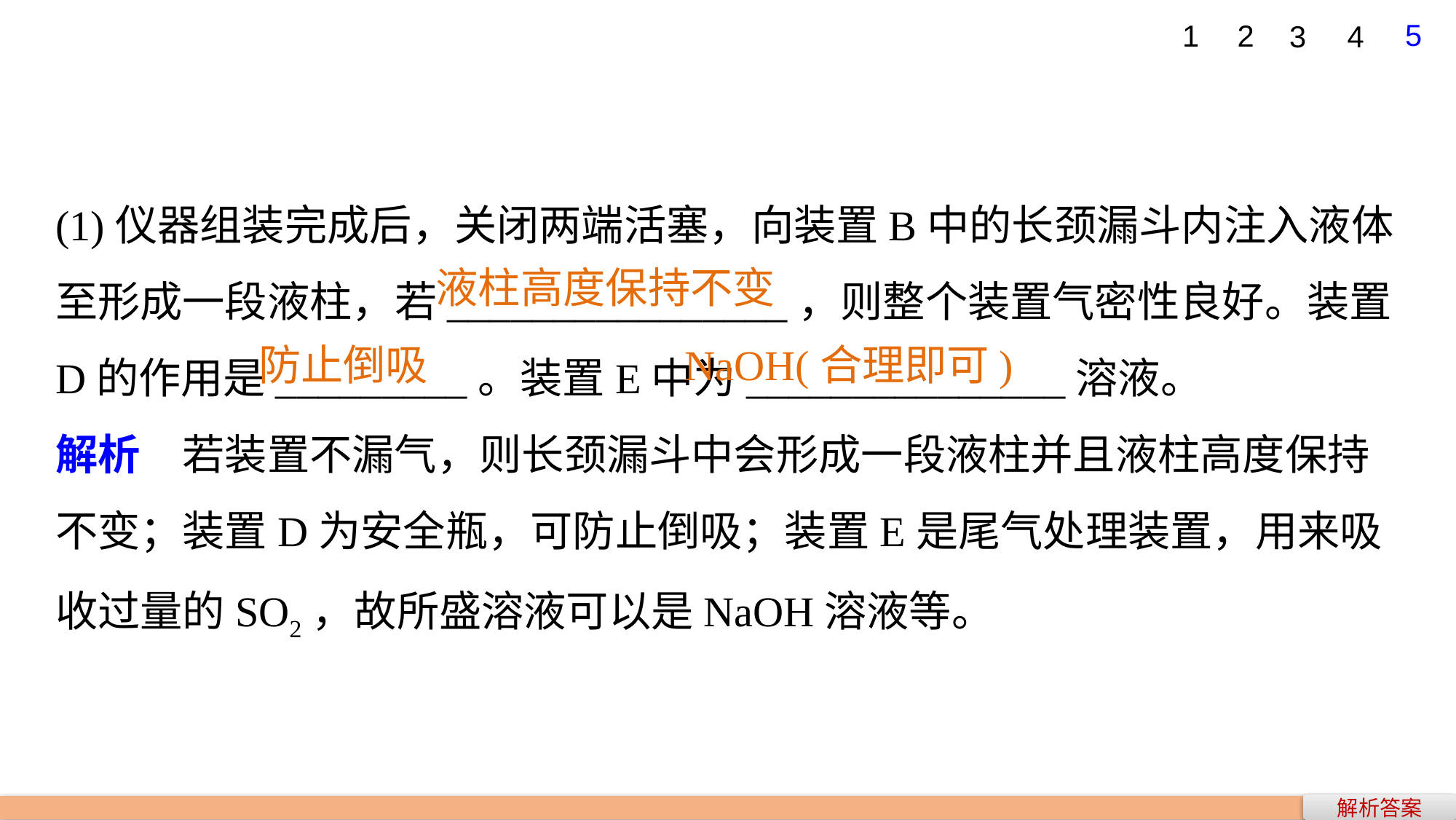

5
1
2
3
4
(1)仪器组装完成后，关闭两端活塞，向装置B中的长颈漏斗内注入液体至形成一段液柱，若________________，则整个装置气密性良好。装置D的作用是_________。装置E中为_______________溶液。
解析　若装置不漏气，则长颈漏斗中会形成一段液柱并且液柱高度保持不变；装置D为安全瓶，可防止倒吸；装置E是尾气处理装置，用来吸收过量的SO2，故所盛溶液可以是NaOH溶液等。
液柱高度保持不变
防止倒吸
NaOH(合理即可)
解析答案